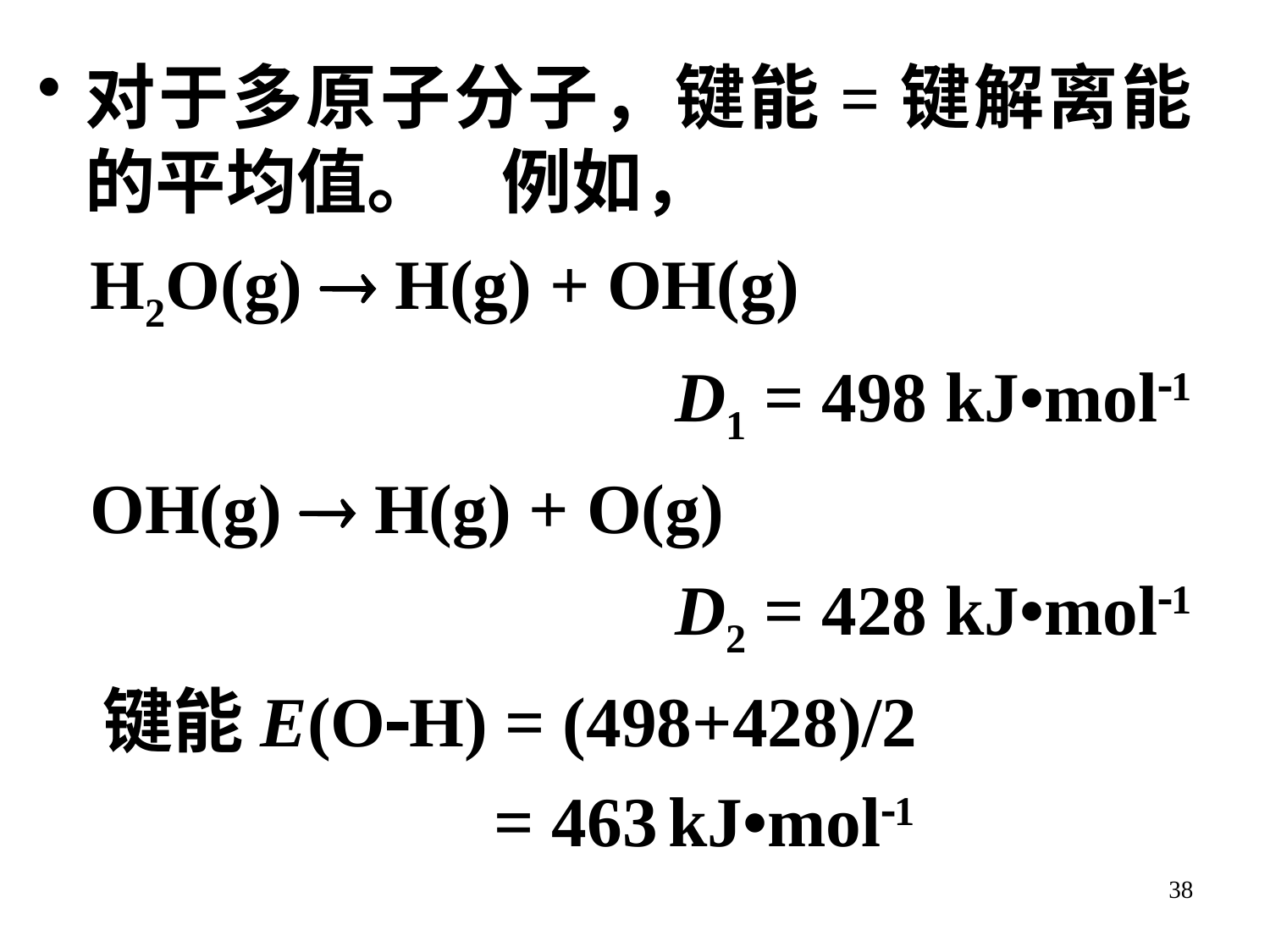

对于多原子分子，键能=键解离能的平均值。    例如，
   H2O(g) → H(g) + OH(g)
                               D1 = 498 kJ•mol−1
   OH(g) → H(g) + O(g)
         D2 = 428 kJ•mol−1
   键能E(O−H) = (498+428)/2
                          = 463 kJ•mol−1
38